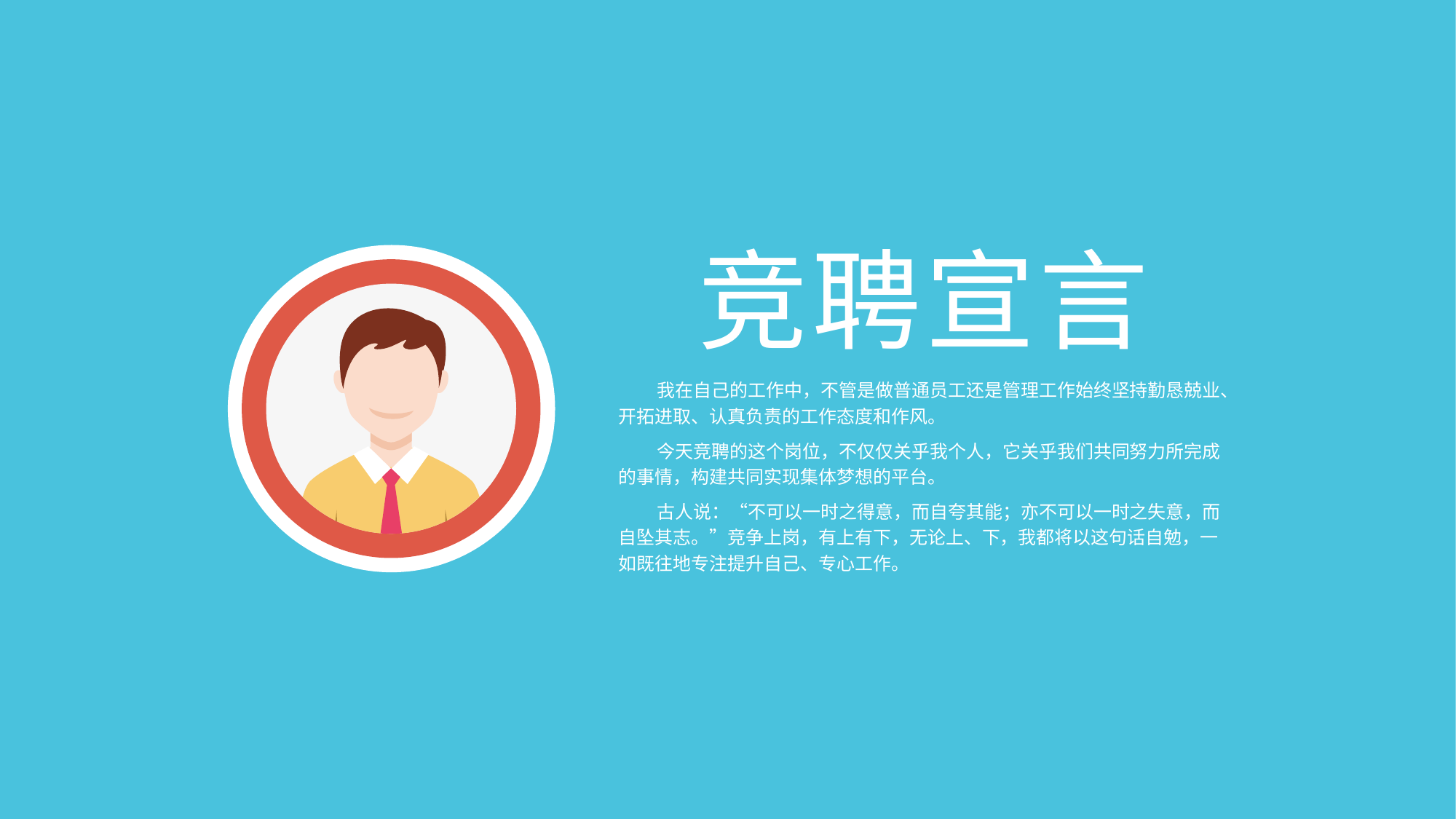

竞聘宣言

我在自己的工作中，不管是做普通员工还是管理工作始终坚持勤恳兢业、开拓进取、认真负责的工作态度和作风。
今天竞聘的这个岗位，不仅仅关乎我个人，它关乎我们共同努力所完成的事情，构建共同实现集体梦想的平台。
古人说：“不可以一时之得意，而自夸其能；亦不可以一时之失意，而自坠其志。”竞争上岗，有上有下，无论上、下，我都将以这句话自勉，一如既往地专注提升自己、专心工作。